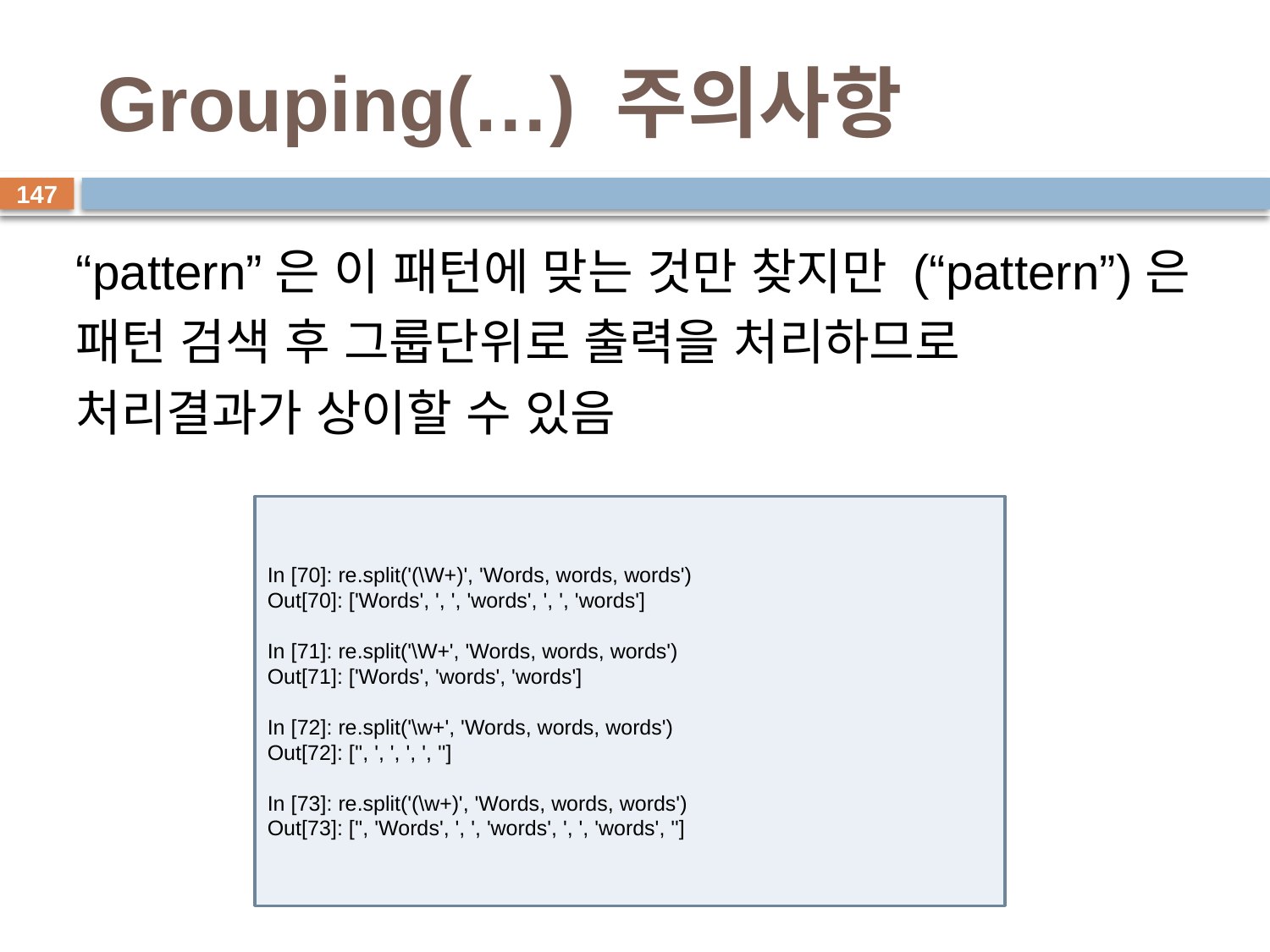

# Grouping(…) 주의사항
147
“pattern”은 이 패턴에 맞는 것만 찾지만 (“pattern”)은 패턴 검색 후 그룹단위로 출력을 처리하므로 처리결과가 상이할 수 있음
In [70]: re.split('(\W+)', 'Words, words, words')
Out[70]: ['Words', ', ', 'words', ', ', 'words']

In [71]: re.split('\W+', 'Words, words, words')
Out[71]: ['Words', 'words', 'words']

In [72]: re.split('\w+', 'Words, words, words')
Out[72]: ['', ', ', ', ', '']

In [73]: re.split('(\w+)', 'Words, words, words')
Out[73]: ['', 'Words', ', ', 'words', ', ', 'words', '']